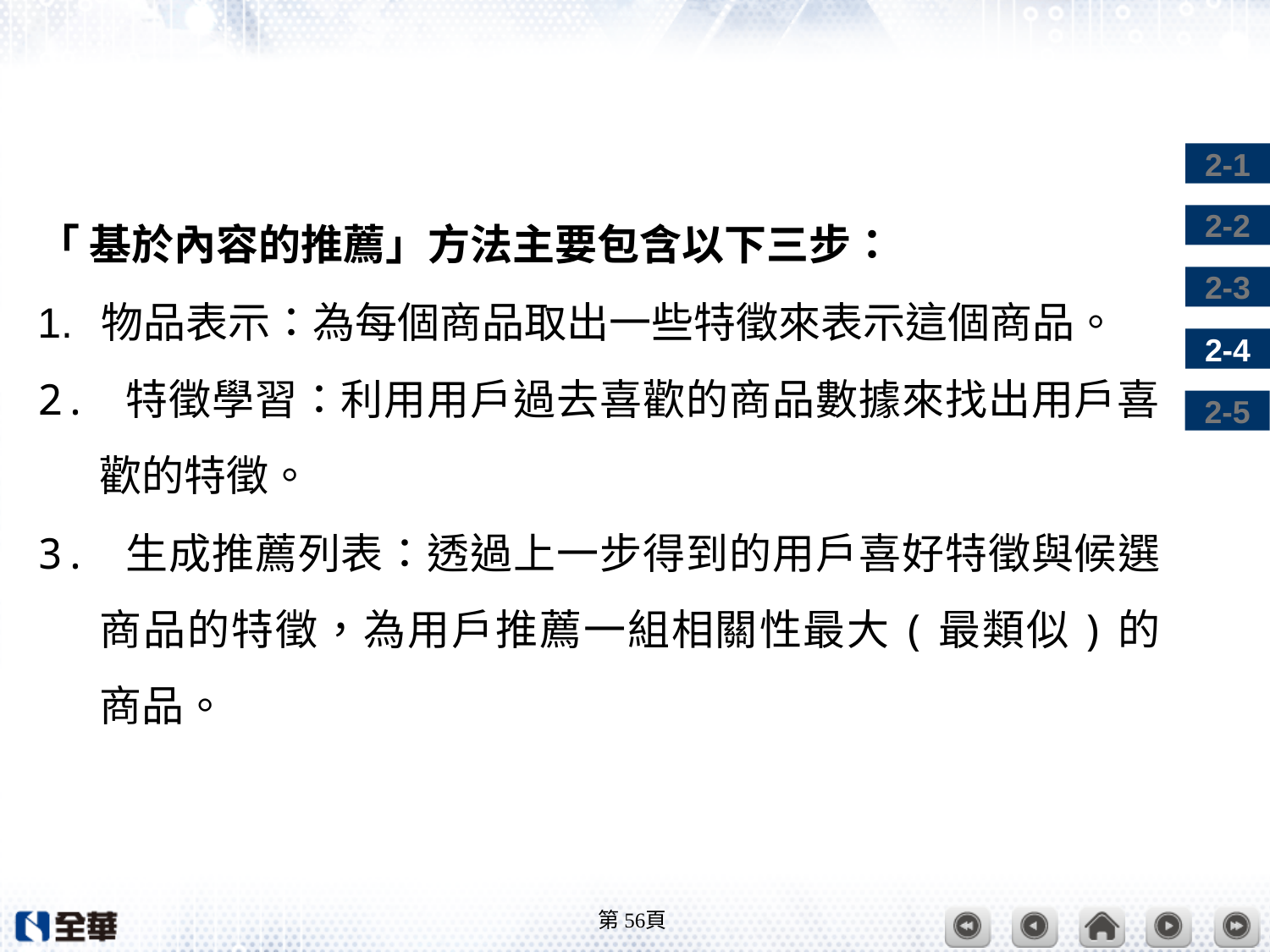

#
「 基於內容的推薦」方法主要包含以下三步：
物品表示：為每個商品取出一些特徵來表示這個商品。
2. 特徵學習：利用用戶過去喜歡的商品數據來找出用戶喜歡的特徵。
3. 生成推薦列表：透過上一步得到的用戶喜好特徵與候選商品的特徵，為用戶推薦一組相關性最大(最類似)的商品。